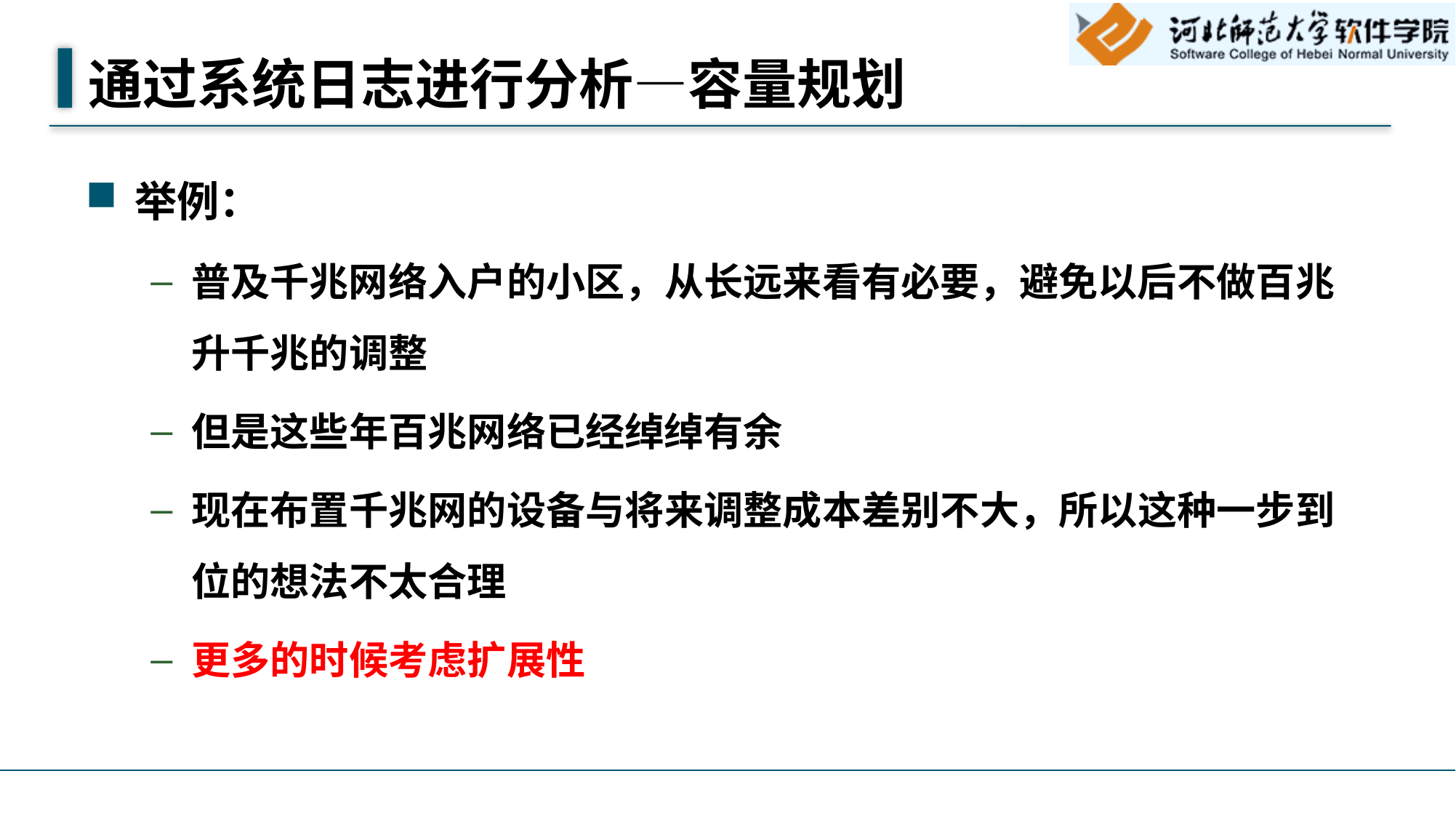

# 通过系统日志进行分析—容量规划
举例：
普及千兆网络入户的小区，从长远来看有必要，避免以后不做百兆升千兆的调整
但是这些年百兆网络已经绰绰有余
现在布置千兆网的设备与将来调整成本差别不大，所以这种一步到位的想法不太合理
更多的时候考虑扩展性